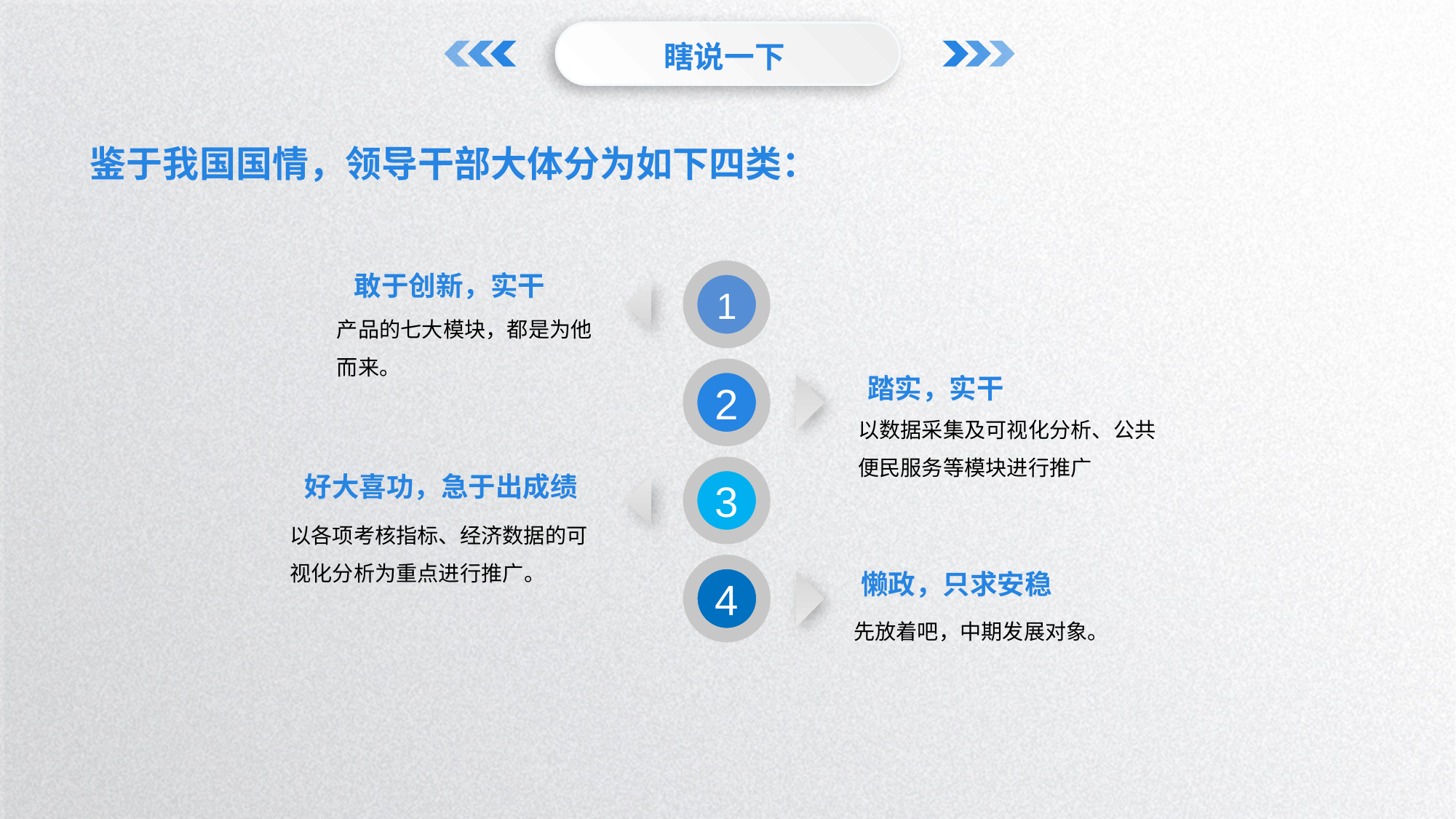

瞎说一下

鉴于我国国情，领导干部大体分为如下四类：
敢于创新，实干
1

产品的七大模块，都是为他而来。
2
踏实，实干

以数据采集及可视化分析、公共便民服务等模块进行推广
好大喜功，急于出成绩
3

以各项考核指标、经济数据的可视化分析为重点进行推广。
4
懒政，只求安稳

先放着吧，中期发展对象。